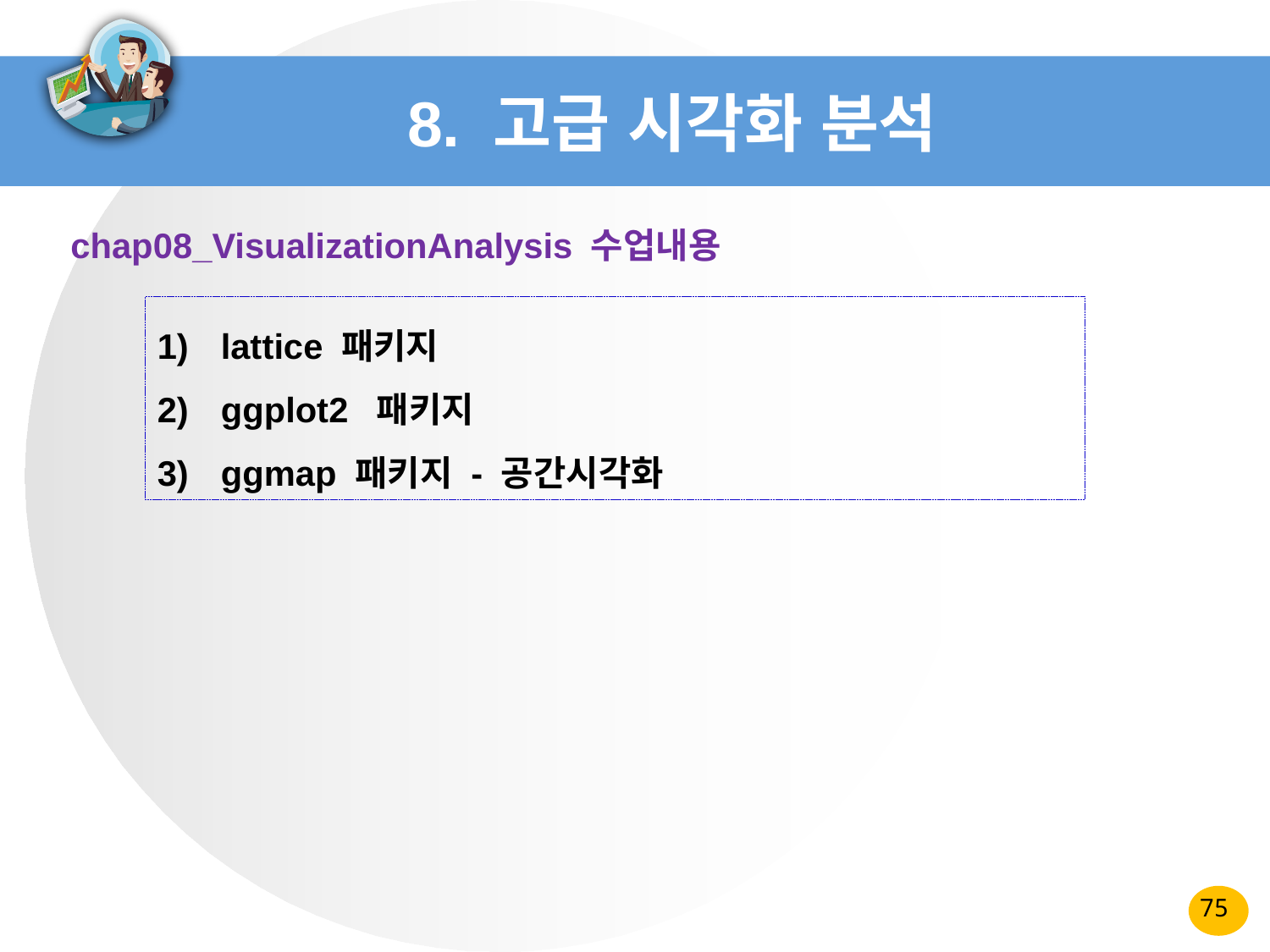

# 8. 고급 시각화 분석
chap08_VisualizationAnalysis 수업내용
lattice 패키지
ggplot2  패키지
ggmap 패키지 - 공간시각화
75